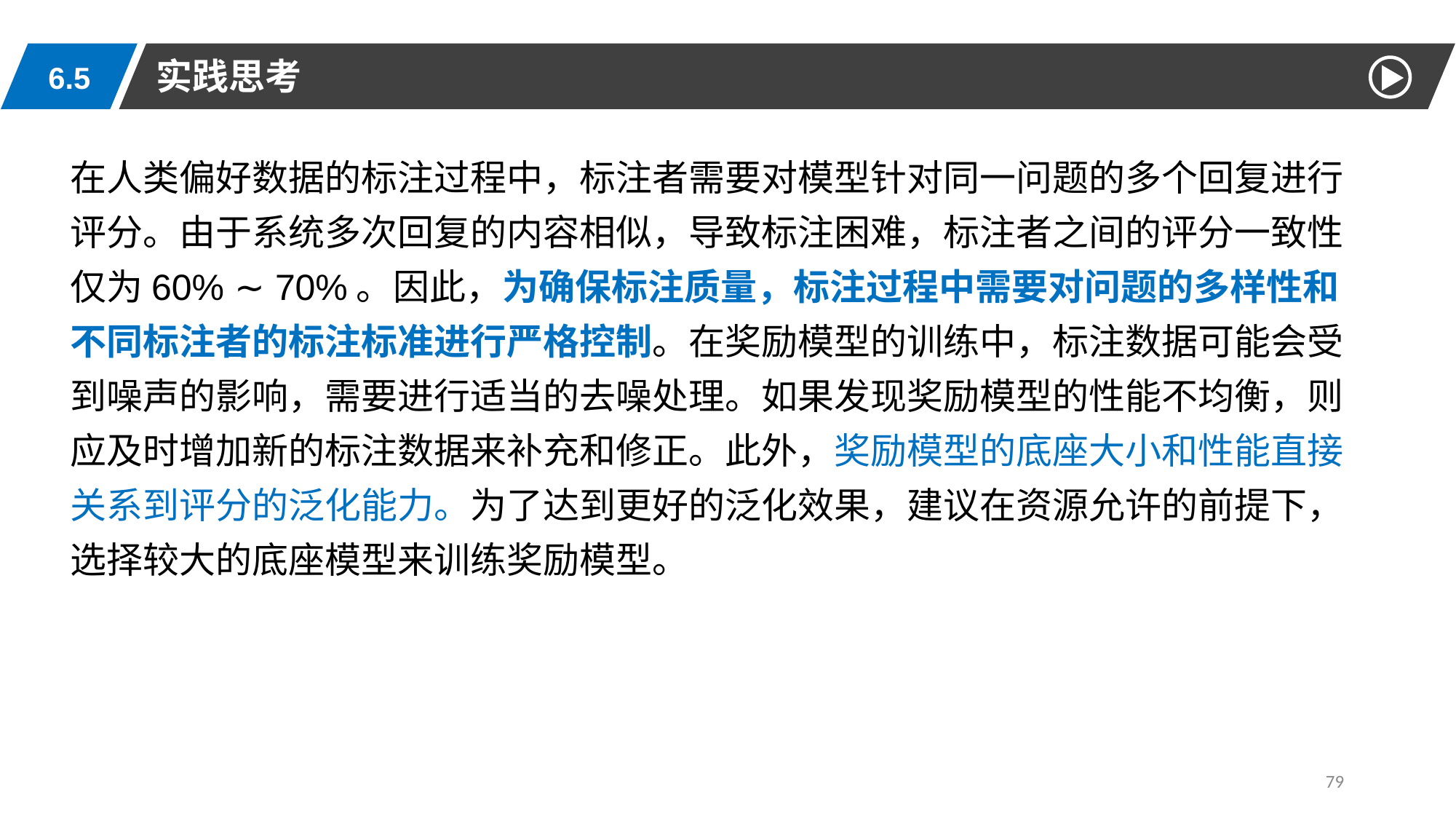

实践思考
6.5

在人类偏好数据的标注过程中，标注者需要对模型针对同一问题的多个回复进行评分。由于系统多次回复的内容相似，导致标注困难，标注者之间的评分一致性仅为60% ∼ 70%。因此，为确保标注质量，标注过程中需要对问题的多样性和不同标注者的标注标准进行严格控制。在奖励模型的训练中，标注数据可能会受到噪声的影响，需要进行适当的去噪处理。如果发现奖励模型的性能不均衡，则应及时增加新的标注数据来补充和修正。此外，奖励模型的底座大小和性能直接关系到评分的泛化能力。为了达到更好的泛化效果，建议在资源允许的前提下，选择较大的底座模型来训练奖励模型。
79